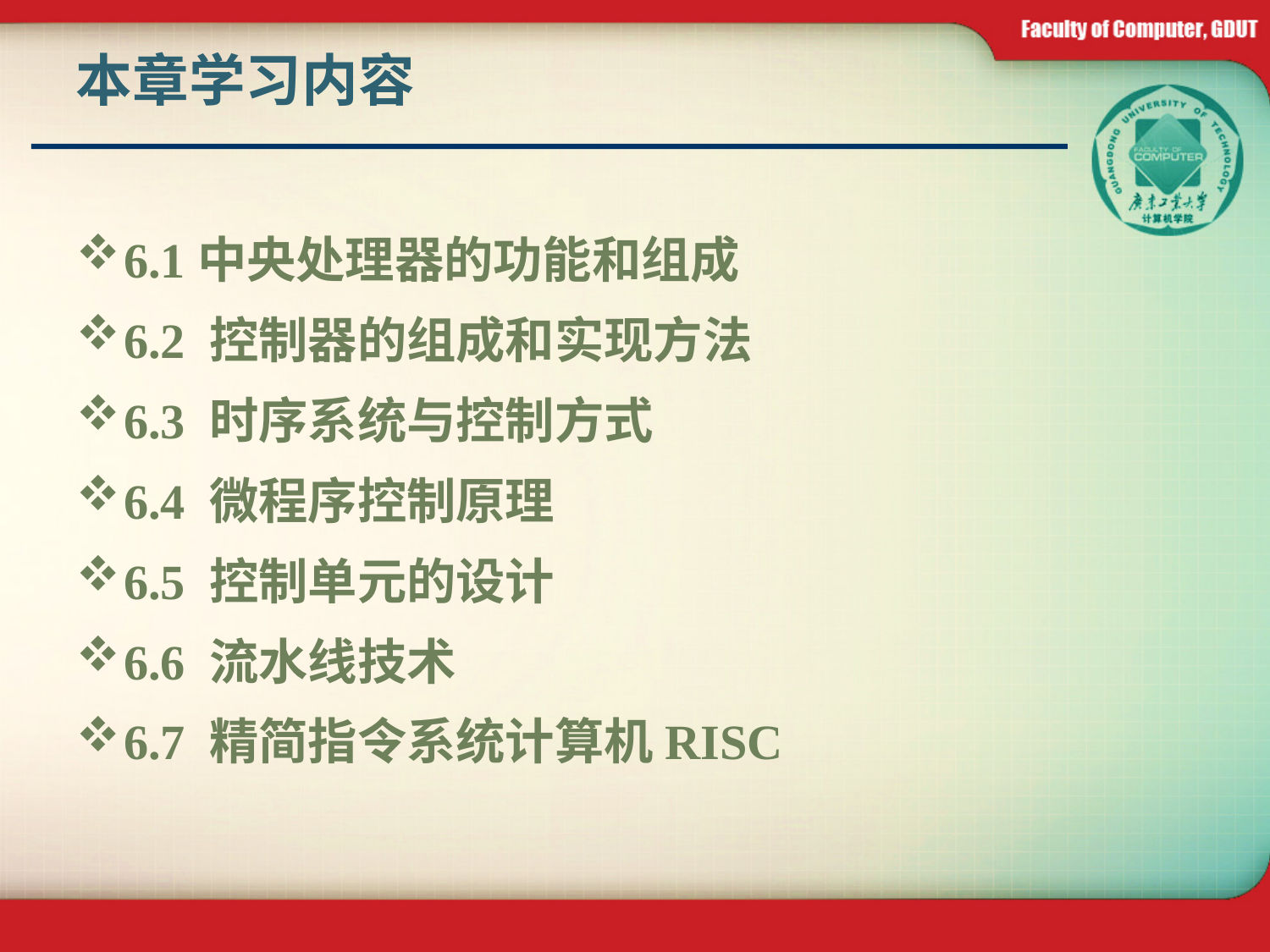

# 本章学习内容
6.1中央处理器的功能和组成
6.2 控制器的组成和实现方法
6.3 时序系统与控制方式
6.4 微程序控制原理
6.5 控制单元的设计
6.6 流水线技术
6.7 精简指令系统计算机RISC